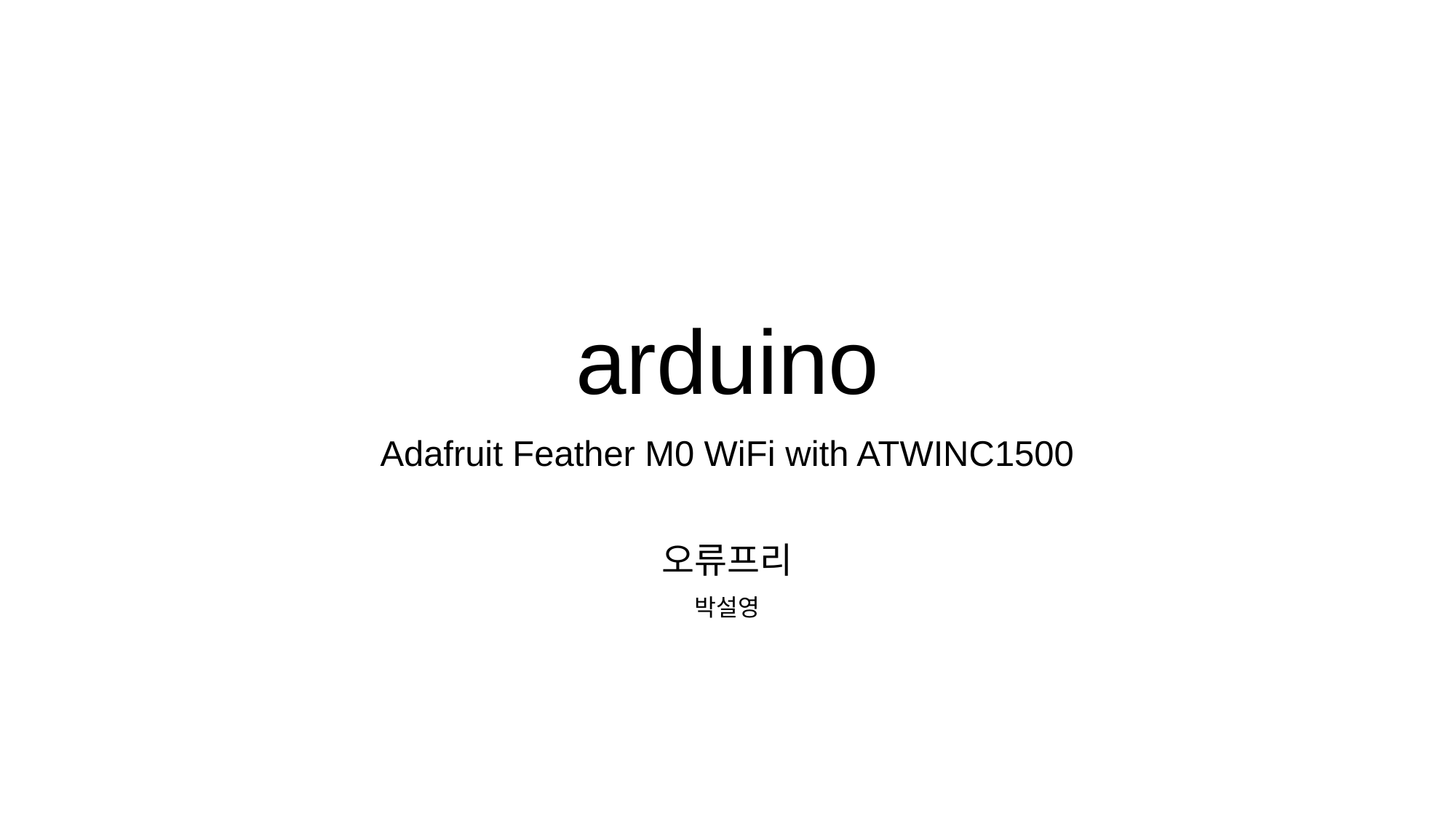

# arduino
Adafruit Feather M0 WiFi with ATWINC1500

오류프리
박설영